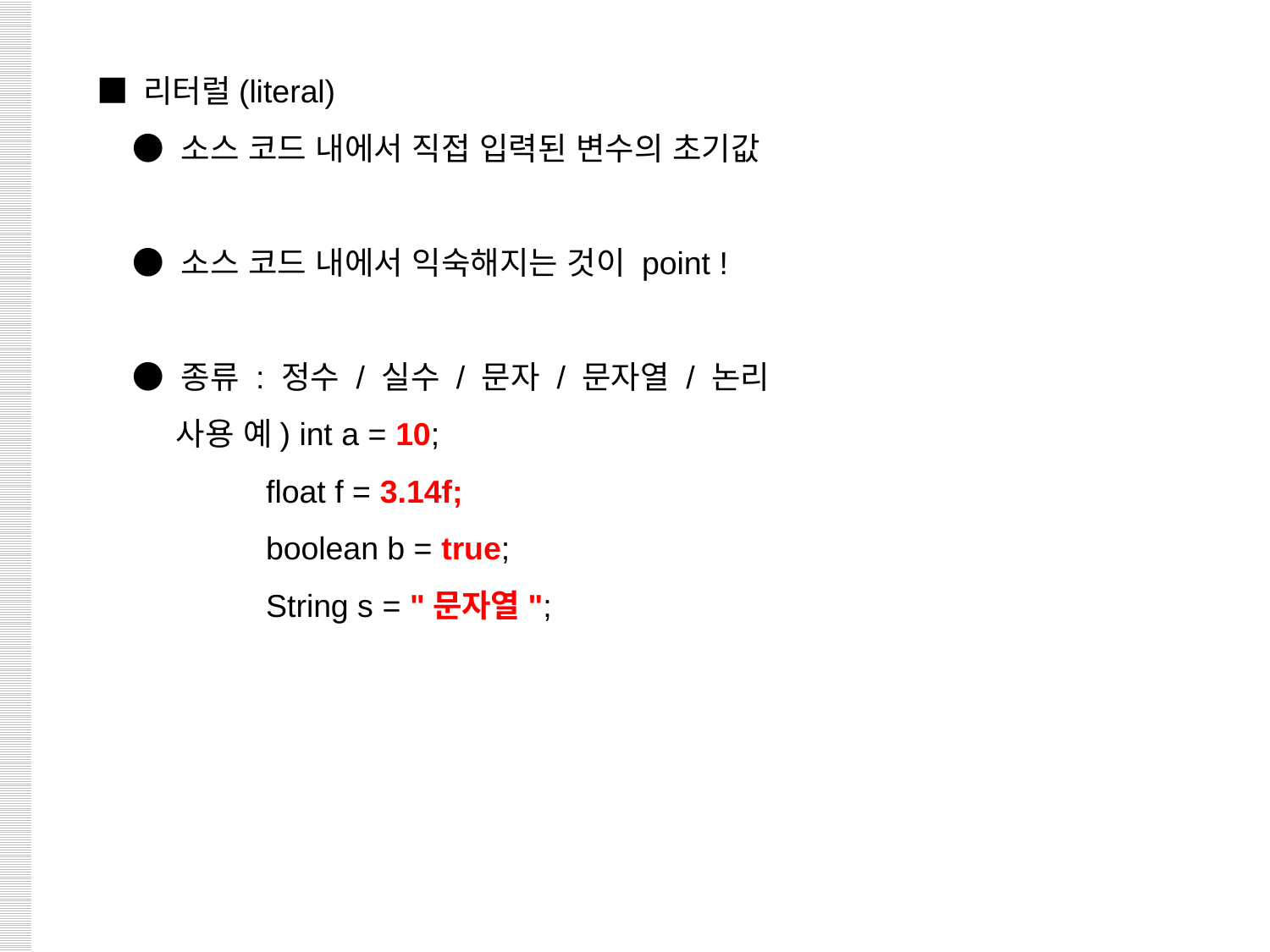

■ 리터럴(literal)
    ● 소스 코드 내에서 직접 입력된 변수의 초기값

    ● 소스 코드 내에서 익숙해지는 것이 point !

    ● 종류 : 정수 / 실수 / 문자 / 문자열 / 논리
        사용 예) int a = 10;
                   float f = 3.14f;
                   boolean b = true;
                   String s = "문자열";